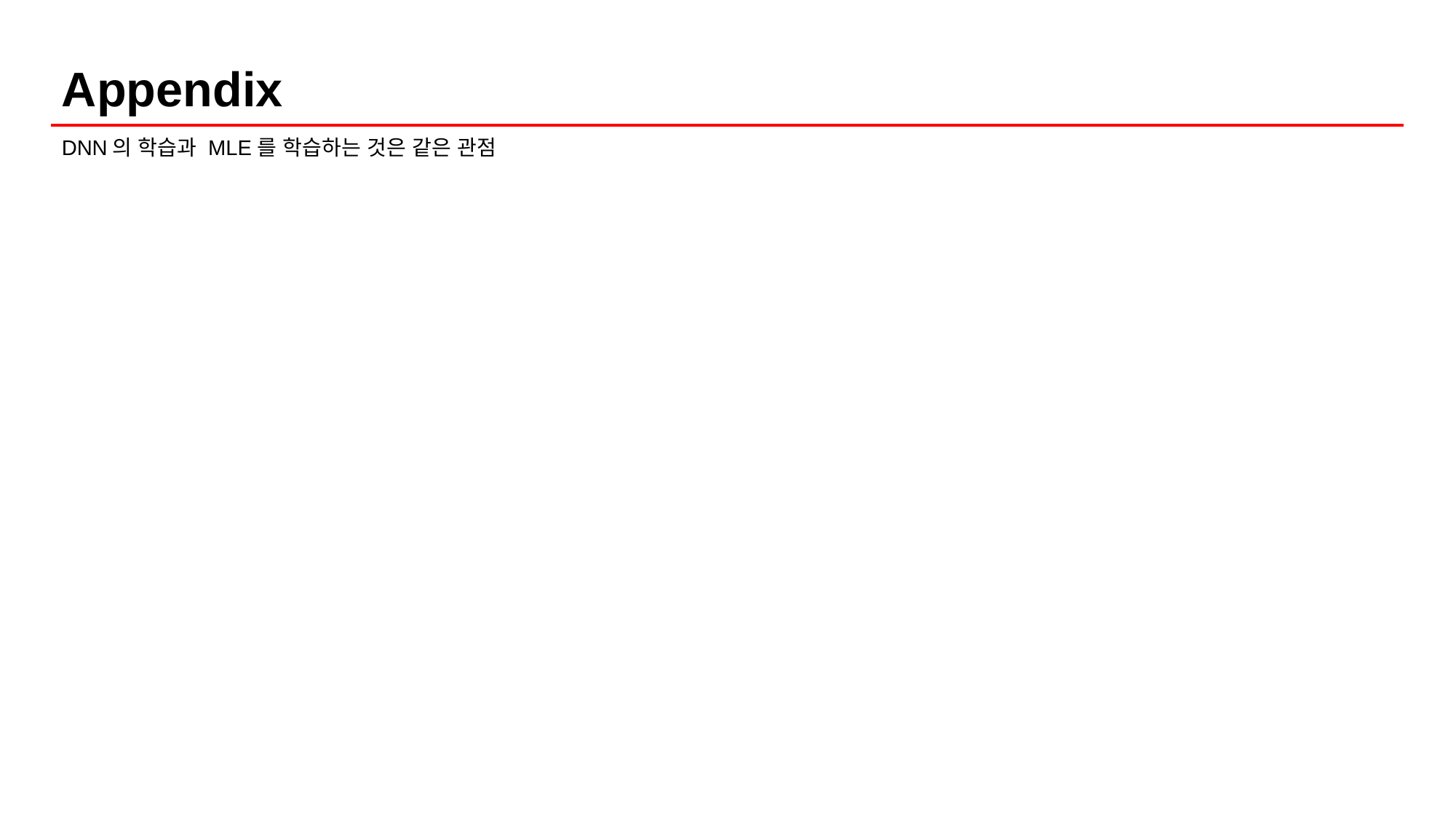

Appendix
DNN의 학습과 MLE를 학습하는 것은 같은 관점